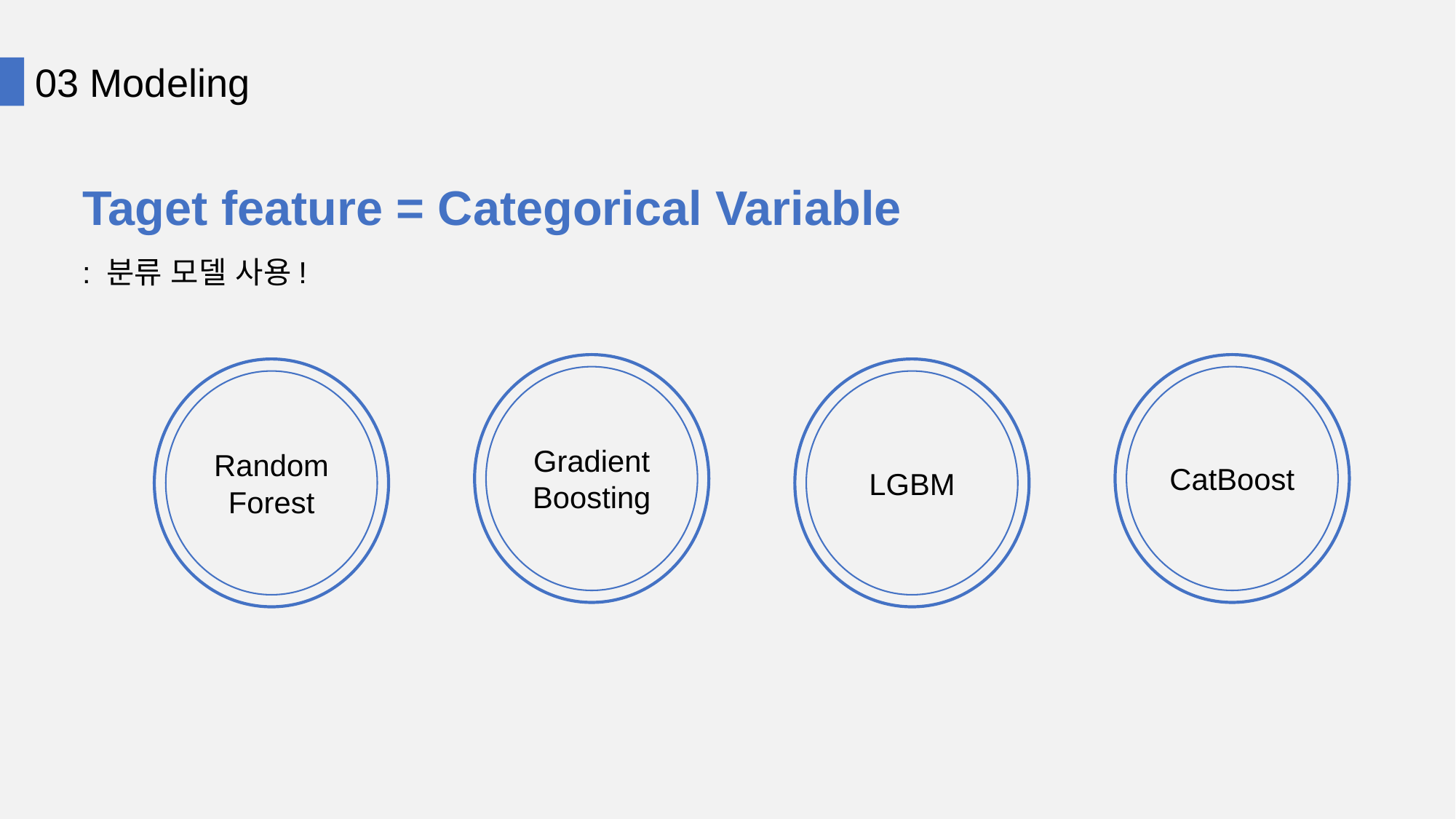

03 Modeling

Taget feature = Categorical Variable
: 분류 모델 사용!

CatBoost

Gradient
Boosting

Random
Forest

LGBM